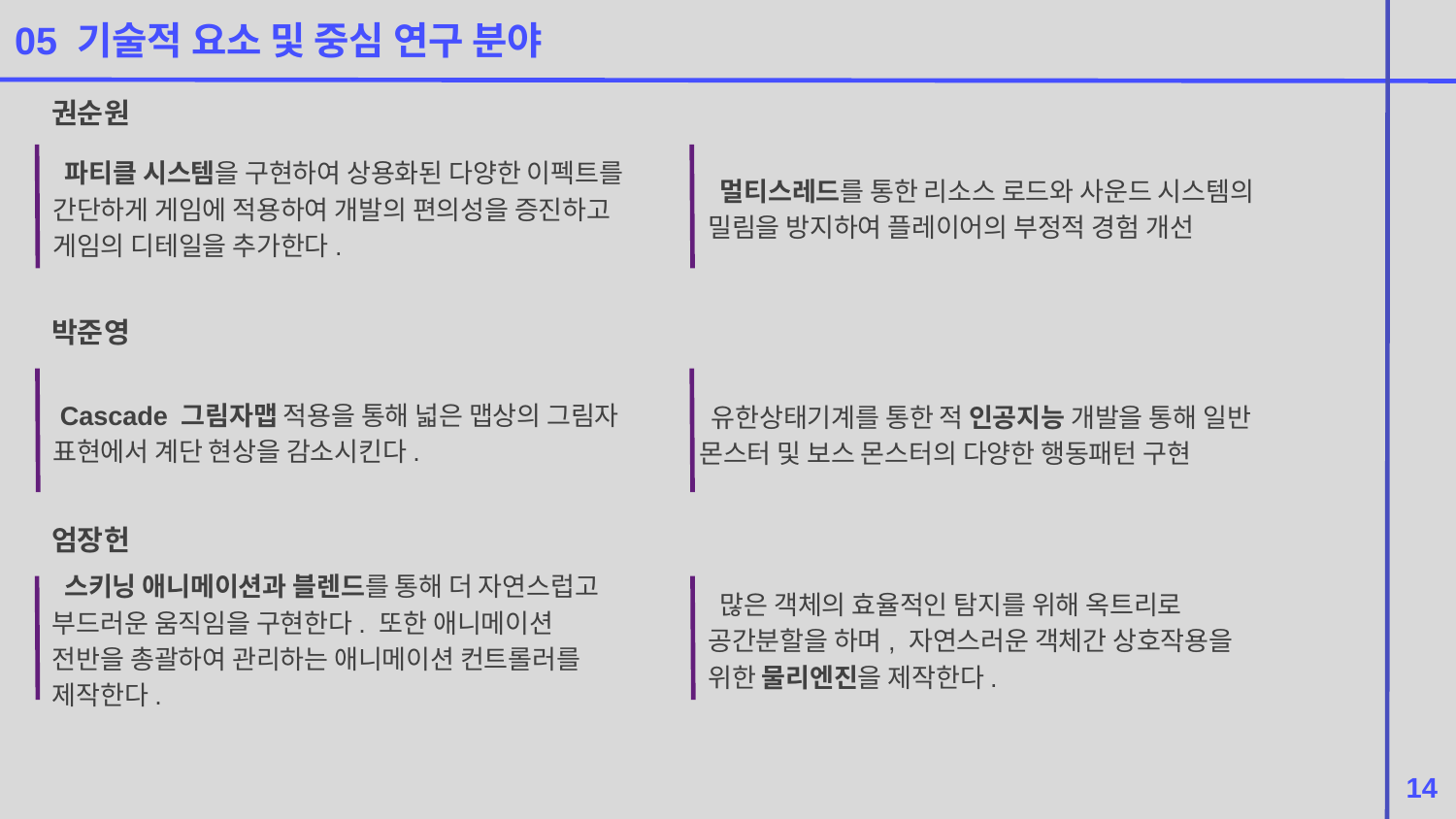

05 기술적 요소 및 중심 연구 분야
권순원
 파티클 시스템을 구현하여 상용화된 다양한 이펙트를 간단하게 게임에 적용하여 개발의 편의성을 증진하고 게임의 디테일을 추가한다.
 멀티스레드를 통한 리소스 로드와 사운드 시스템의 밀림을 방지하여 플레이어의 부정적 경험 개선
박준영
 Cascade 그림자맵 적용을 통해 넓은 맵상의 그림자 표현에서 계단 현상을 감소시킨다.
 유한상태기계를 통한 적 인공지능 개발을 통해 일반 몬스터 및 보스 몬스터의 다양한 행동패턴 구현
엄장헌
 스키닝 애니메이션과 블렌드를 통해 더 자연스럽고 부드러운 움직임을 구현한다. 또한 애니메이션 전반을 총괄하여 관리하는 애니메이션 컨트롤러를 제작한다.
 많은 객체의 효율적인 탐지를 위해 옥트리로 공간분할을 하며, 자연스러운 객체간 상호작용을 위한 물리엔진을 제작한다.
14